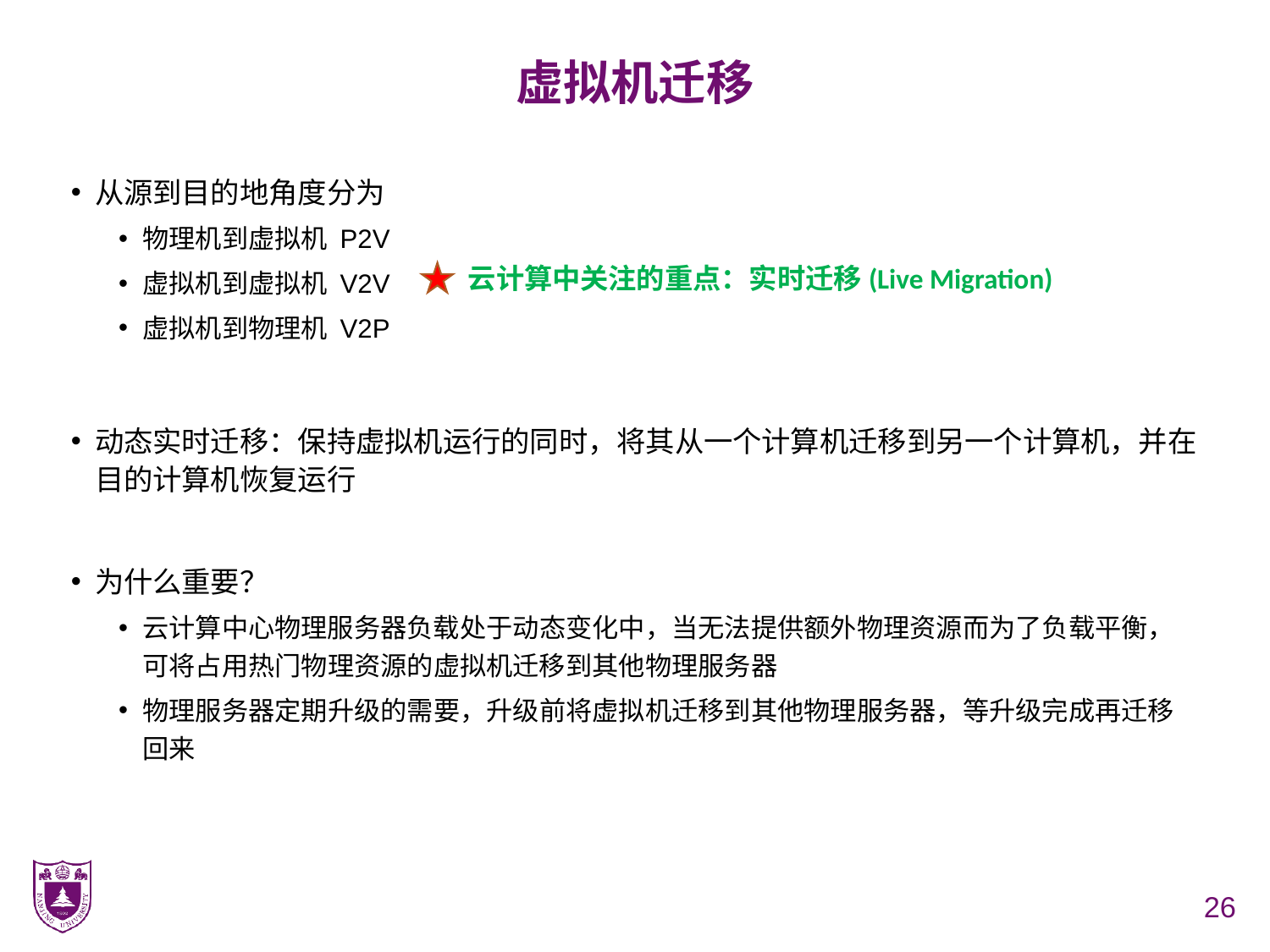

# 虚拟机迁移
从源到目的地角度分为
物理机到虚拟机 P2V
虚拟机到虚拟机 V2V
虚拟机到物理机 V2P

动态实时迁移：保持虚拟机运行的同时，将其从一个计算机迁移到另一个计算机，并在目的计算机恢复运行

为什么重要？
云计算中心物理服务器负载处于动态变化中，当无法提供额外物理资源而为了负载平衡，可将占用热门物理资源的虚拟机迁移到其他物理服务器
物理服务器定期升级的需要，升级前将虚拟机迁移到其他物理服务器，等升级完成再迁移回来

云计算中关注的重点：实时迁移(Live Migration)

26